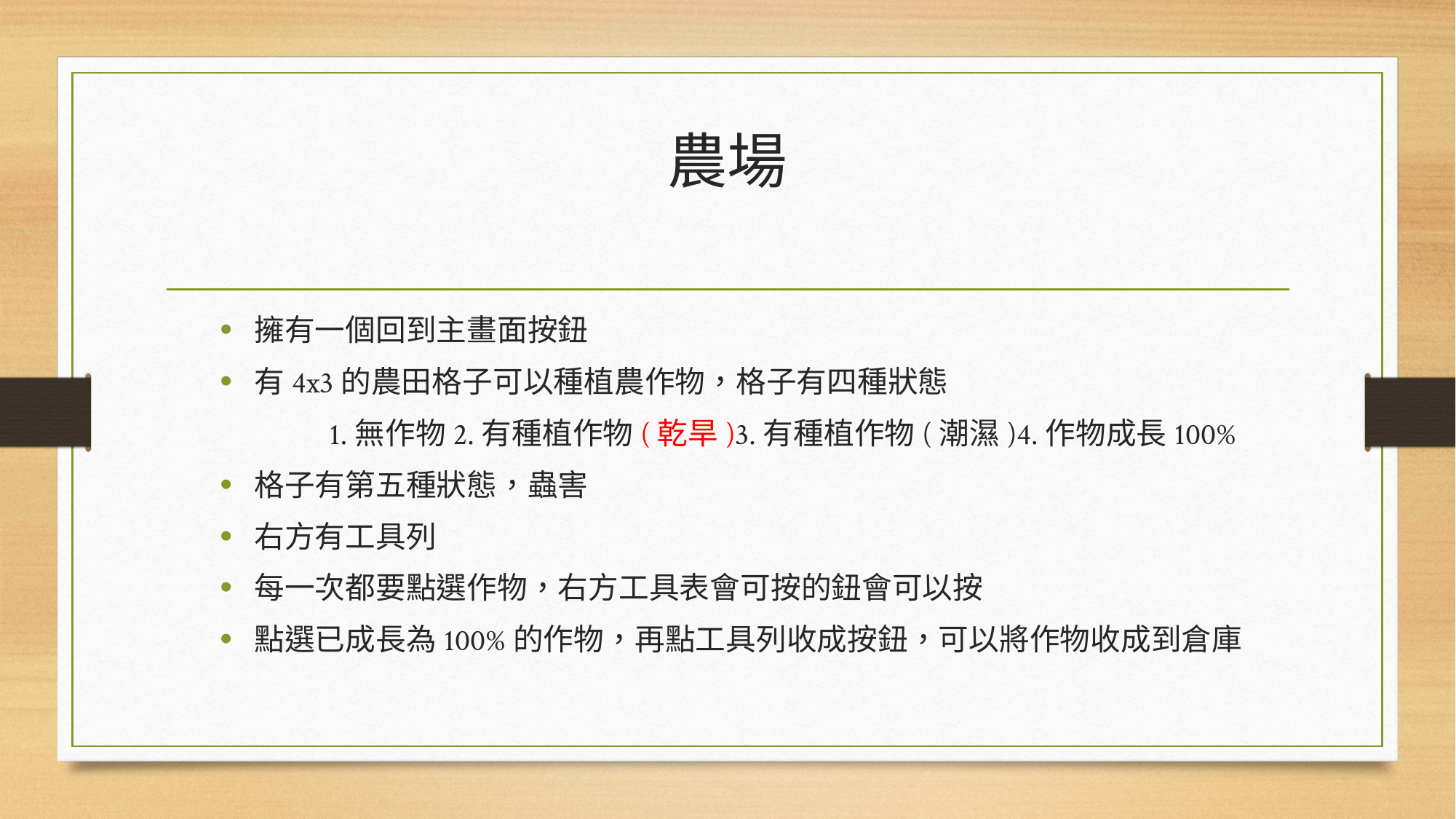

# 農場
擁有一個回到主畫面按鈕
有4x3的農田格子可以種植農作物，格子有四種狀態
	1.無作物2.有種植作物(乾旱)3.有種植作物(潮濕)4.作物成長100%
格子有第五種狀態，蟲害
右方有工具列
每一次都要點選作物，右方工具表會可按的鈕會可以按
點選已成長為100%的作物，再點工具列收成按鈕，可以將作物收成到倉庫